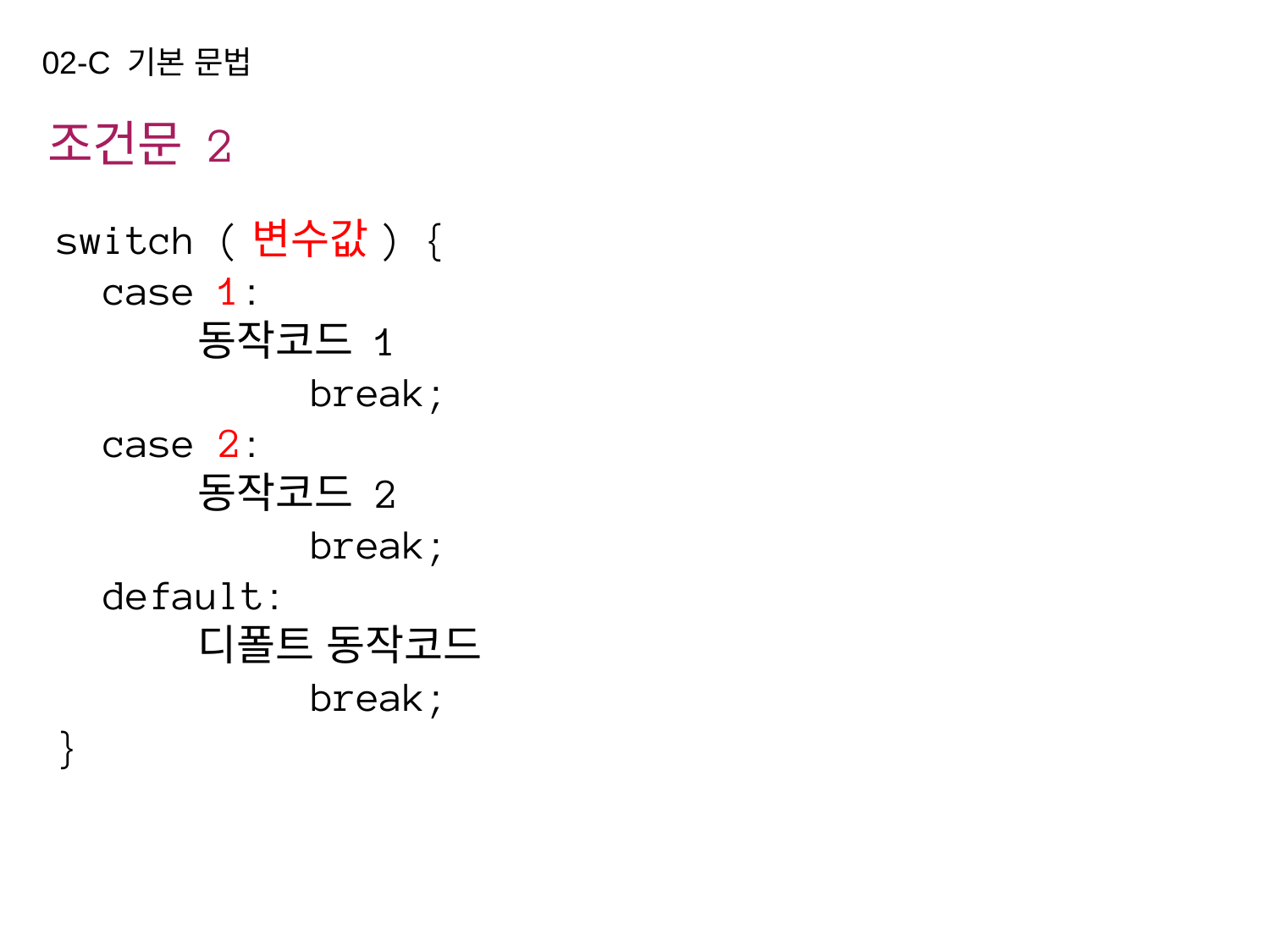

02-C 기본 문법
조건문 2
switch (변수값) {
  case 1:
           동작코드 1
           break;
  case 2:
           동작코드 2
           break;
  default:
           디폴트 동작코드
           break;
}